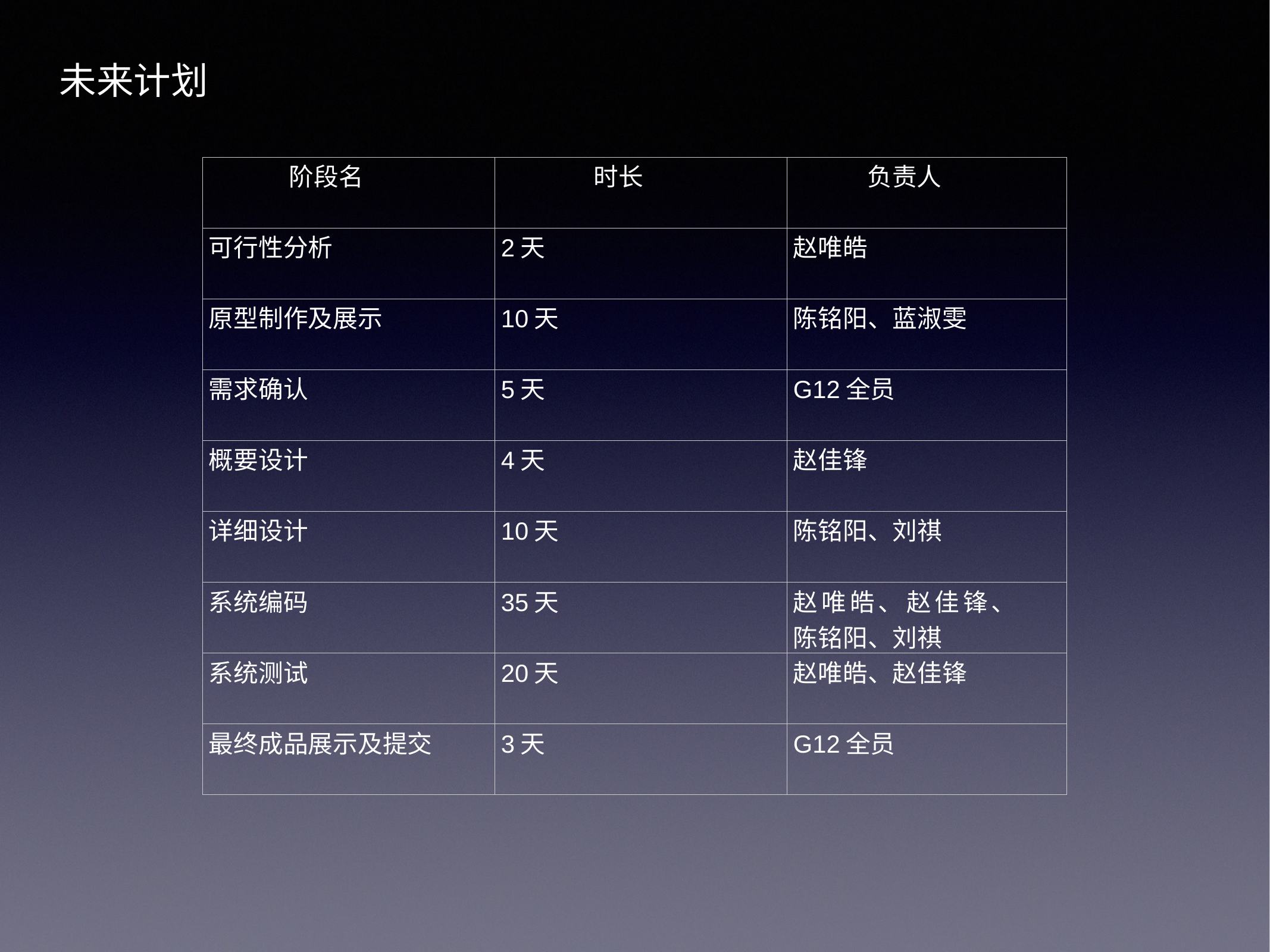

未来计划
| 阶段名 | 时长 | 负责人 |
| --- | --- | --- |
| 可行性分析 | 2天 | 赵唯皓 |
| 原型制作及展示 | 10天 | 陈铭阳、蓝淑雯 |
| 需求确认 | 5天 | G12全员 |
| 概要设计 | 4天 | 赵佳锋 |
| 详细设计 | 10天 | 陈铭阳、刘祺 |
| 系统编码 | 35天 | 赵唯皓、赵佳锋、陈铭阳、刘祺 |
| 系统测试 | 20天 | 赵唯皓、赵佳锋 |
| 最终成品展示及提交 | 3天 | G12全员 |